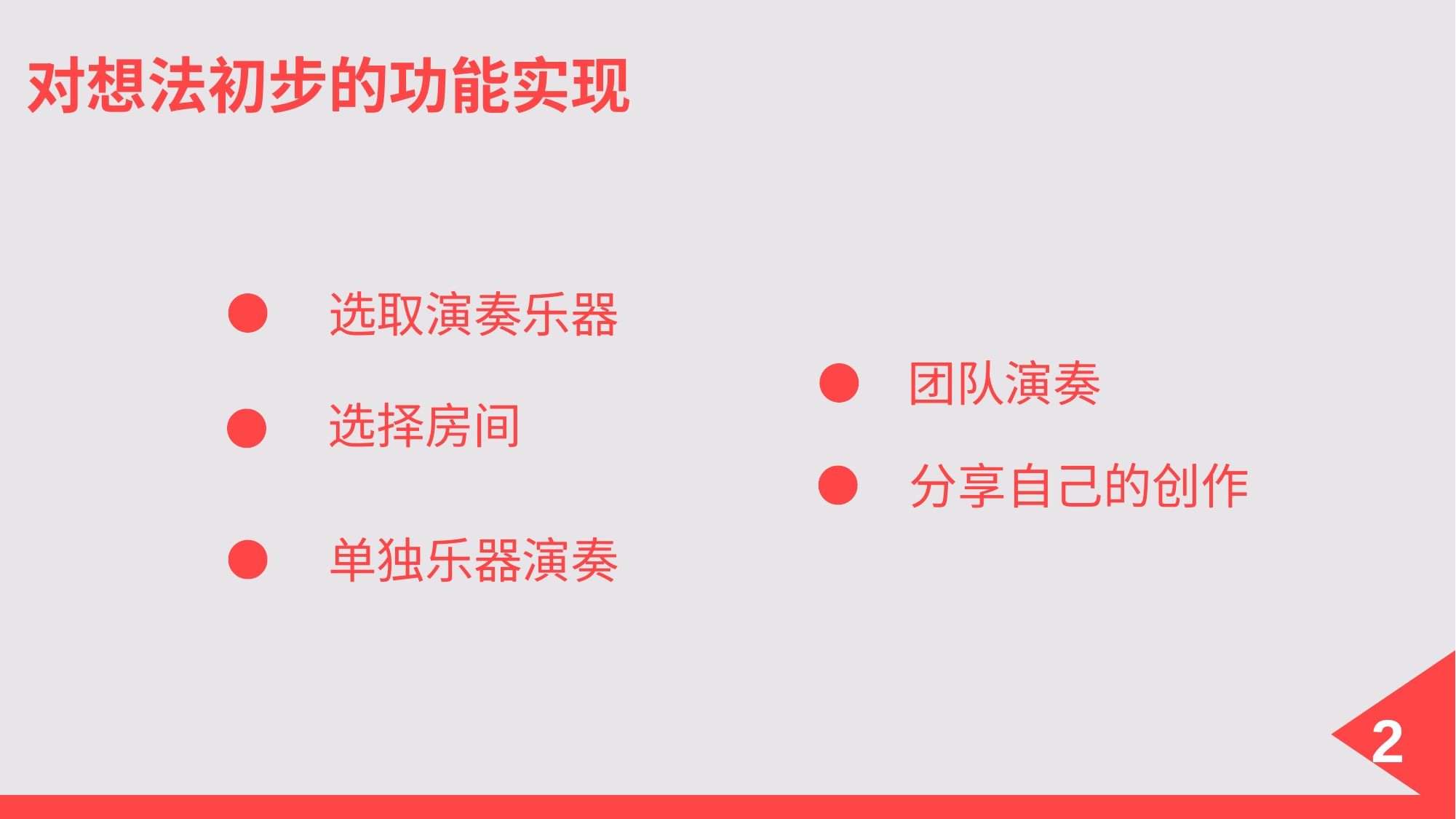

对想法初步的功能实现
选取演奏乐器

团队演奏

选择房间

分享自己的创作

单独乐器演奏

2